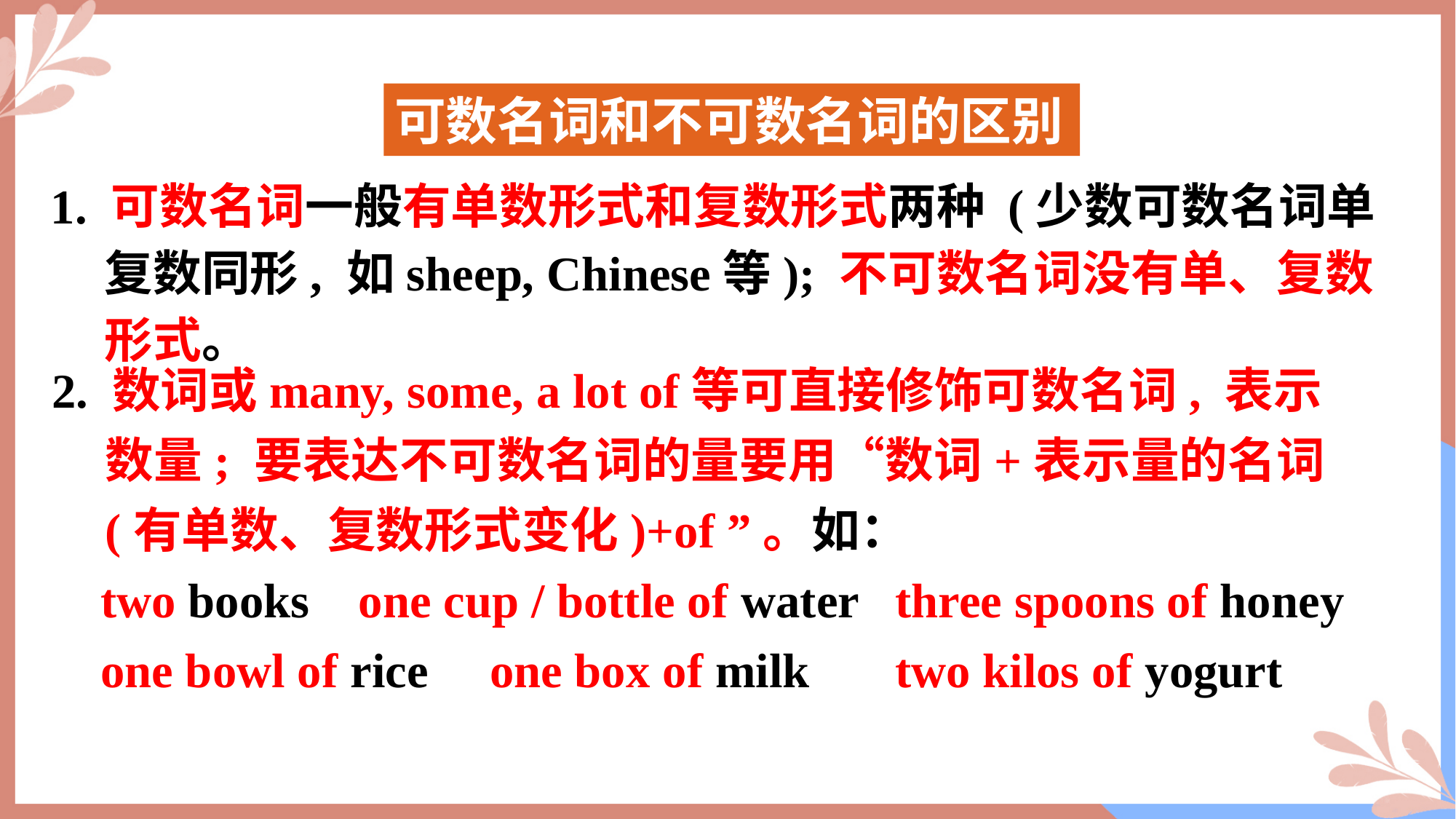

可数名词和不可数名词的区别
1. 可数名词一般有单数形式和复数形式两种 (少数可数名词单复数同形, 如sheep, Chinese等); 不可数名词没有单、复数形式。
2. 数词或many, some, a lot of等可直接修饰可数名词, 表示数量; 要表达不可数名词的量要用“数词+表示量的名词(有单数、复数形式变化)+of ”。如：
    two books    one cup / bottle of water   three spoons of honey
    one bowl of rice     one box of milk       two kilos of yogurt